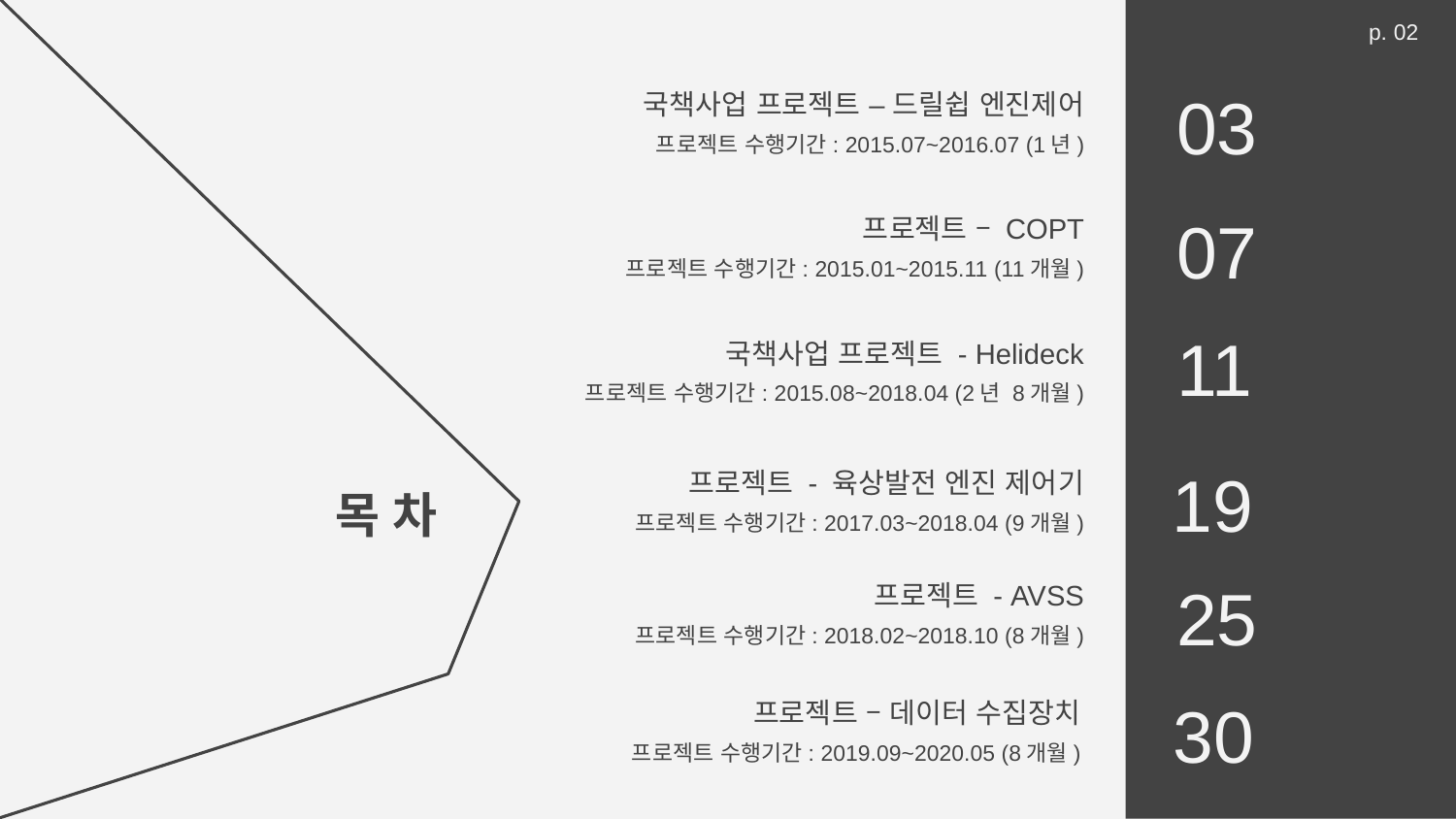

p. 02
03
# 국책사업 프로젝트 – 드릴쉽 엔진제어
프로젝트 수행기간: 2015.07~2016.07 (1년)
07
프로젝트 – COPT
프로젝트 수행기간: 2015.01~2015.11 (11개월)
11
국책사업 프로젝트 - Helideck
프로젝트 수행기간: 2015.08~2018.04 (2년 8개월)
19
프로젝트 - 육상발전 엔진 제어기
목 차
프로젝트 수행기간: 2017.03~2018.04 (9개월)
25
프로젝트 - AVSS
프로젝트 수행기간: 2018.02~2018.10 (8개월)
30
프로젝트 – 데이터 수집장치
프로젝트 수행기간: 2019.09~2020.05 (8개월)